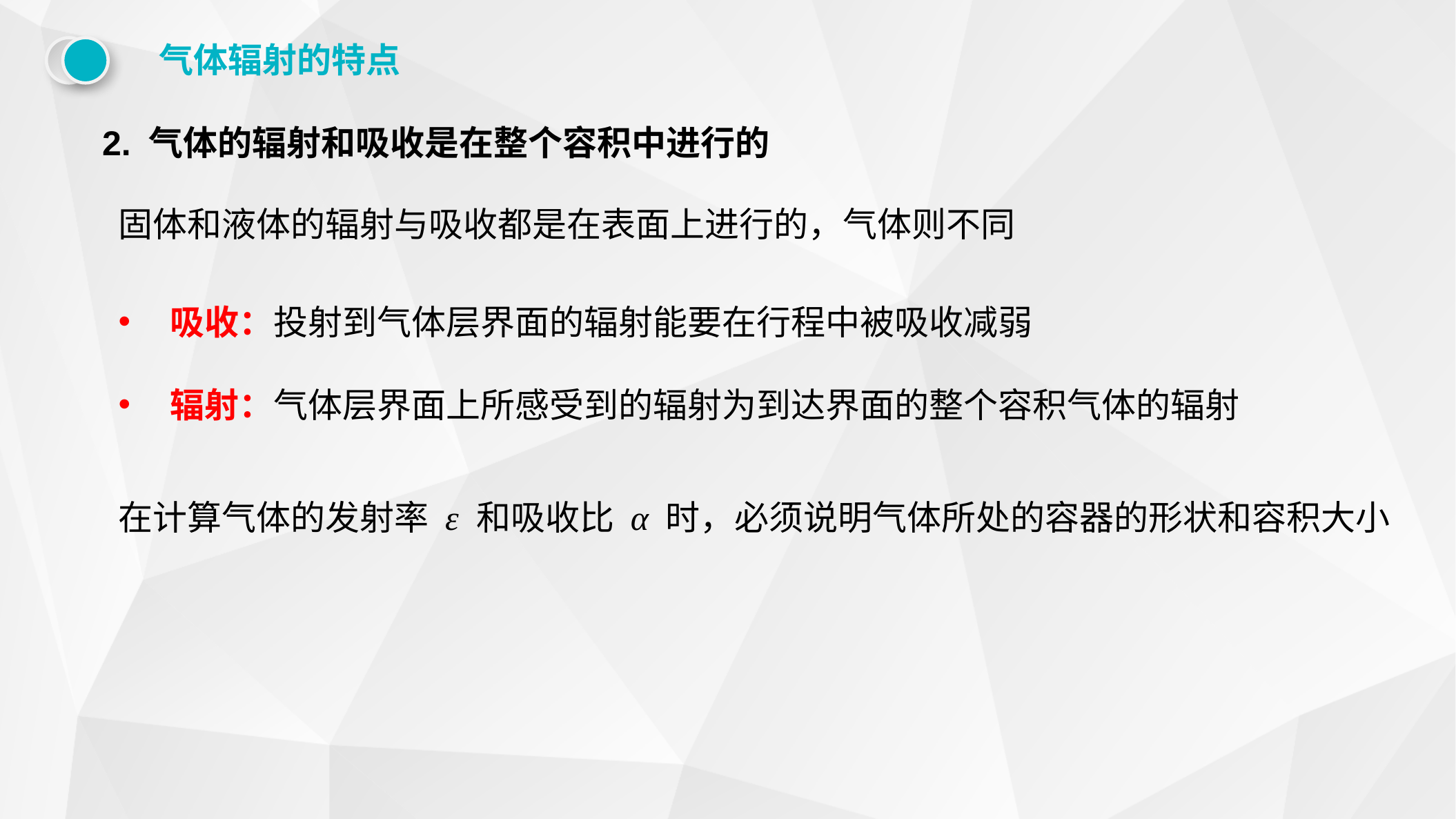

气体辐射的特点

2. 气体的辐射和吸收是在整个容积中进行的
固体和液体的辐射与吸收都是在表面上进行的，气体则不同
吸收：投射到气体层界面的辐射能要在行程中被吸收减弱

辐射：气体层界面上所感受到的辐射为到达界面的整个容积气体的辐射
在计算气体的发射率 ε 和吸收比 α 时，必须说明气体所处的容器的形状和容积大小